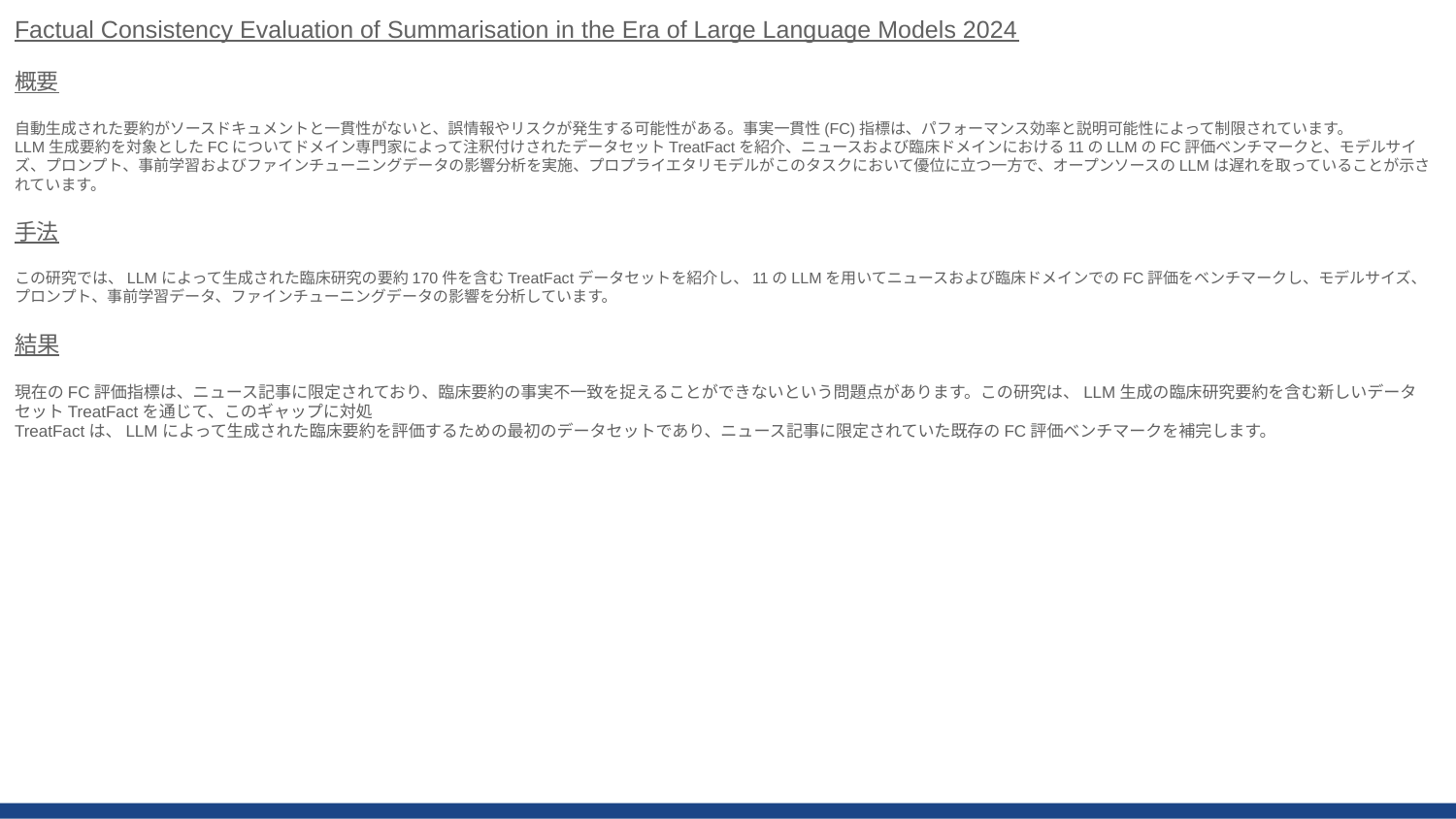

Factual Consistency Evaluation of Summarisation in the Era of Large Language Models 2024
概要
自動生成された要約がソースドキュメントと一貫性がないと、誤情報やリスクが発生する可能性がある。事実一貫性(FC)指標は、パフォーマンス効率と説明可能性によって制限されています。
LLM生成要約を対象としたFCについてドメイン専門家によって注釈付けされたデータセットTreatFactを紹介、ニュースおよび臨床ドメインにおける11のLLMのFC評価ベンチマークと、モデルサイズ、プロンプト、事前学習およびファインチューニングデータの影響分析を実施、プロプライエタリモデルがこのタスクにおいて優位に立つ一方で、オープンソースのLLMは遅れを取っていることが示されています。
手法
この研究では、LLMによって生成された臨床研究の要約170件を含むTreatFactデータセットを紹介し、11のLLMを用いてニュースおよび臨床ドメインでのFC評価をベンチマークし、モデルサイズ、プロンプト、事前学習データ、ファインチューニングデータの影響を分析しています。
結果
現在のFC評価指標は、ニュース記事に限定されており、臨床要約の事実不一致を捉えることができないという問題点があります。この研究は、LLM生成の臨床研究要約を含む新しいデータセットTreatFactを通じて、このギャップに対処
TreatFactは、LLMによって生成された臨床要約を評価するための最初のデータセットであり、ニュース記事に限定されていた既存のFC評価ベンチマークを補完します。